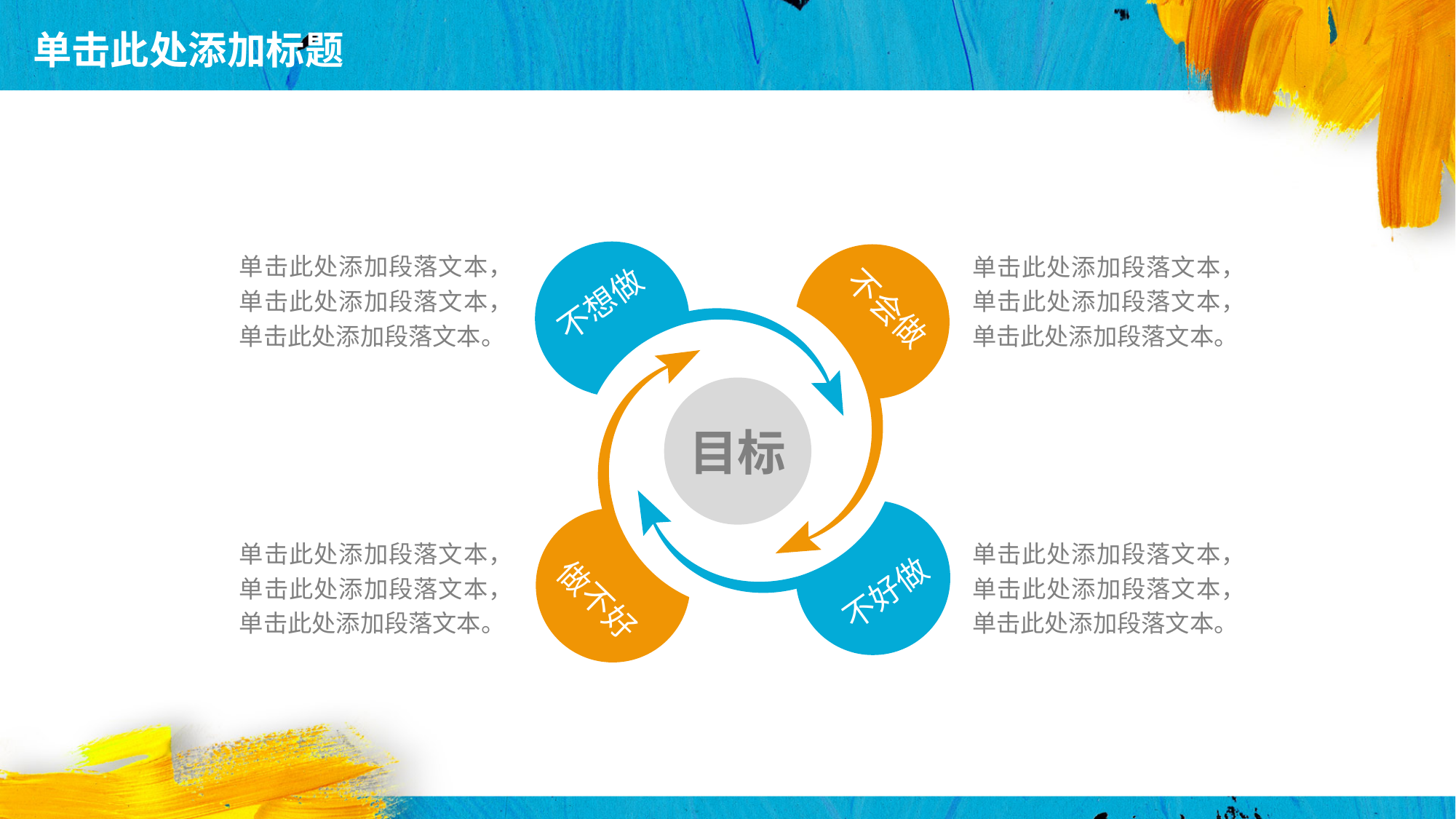

# 单击此处添加标题
单击此处添加段落文本，单击此处添加段落文本，单击此处添加段落文本。

不想做
单击此处添加段落文本，单击此处添加段落文本，单击此处添加段落文本。

不会做
目标

做不好

不好做
单击此处添加段落文本，单击此处添加段落文本，单击此处添加段落文本。
单击此处添加段落文本，单击此处添加段落文本，单击此处添加段落文本。